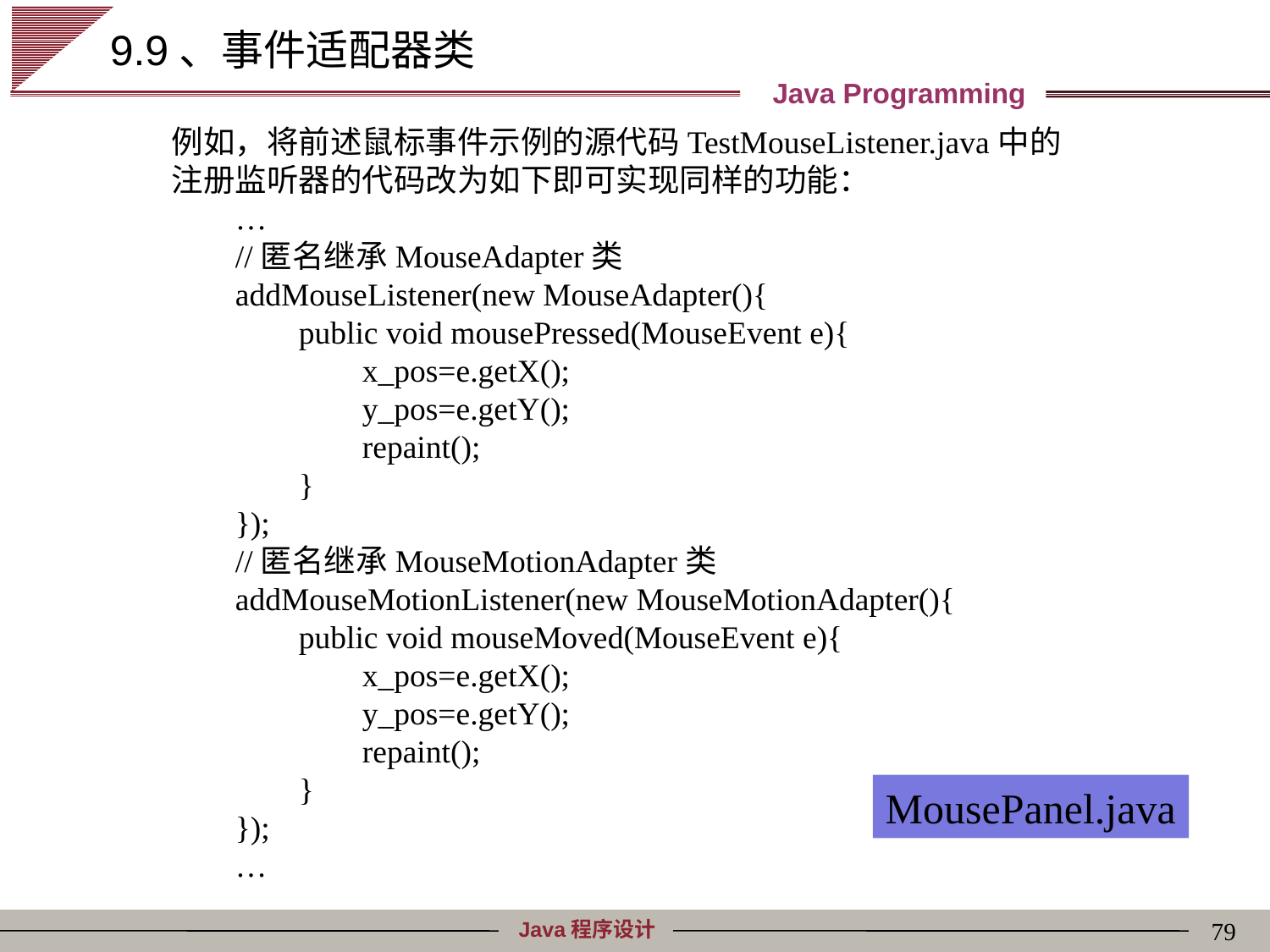

# 9.9、事件适配器类
例如，将前述鼠标事件示例的源代码TestMouseListener.java中的注册监听器的代码改为如下即可实现同样的功能：
…
//匿名继承MouseAdapter类
addMouseListener(new MouseAdapter(){
public void mousePressed(MouseEvent e){
x_pos=e.getX();
y_pos=e.getY();
repaint();
}
});
//匿名继承MouseMotionAdapter类
addMouseMotionListener(new MouseMotionAdapter(){
public void mouseMoved(MouseEvent e){
x_pos=e.getX();
y_pos=e.getY();
repaint();
}
});
…
MousePanel.java